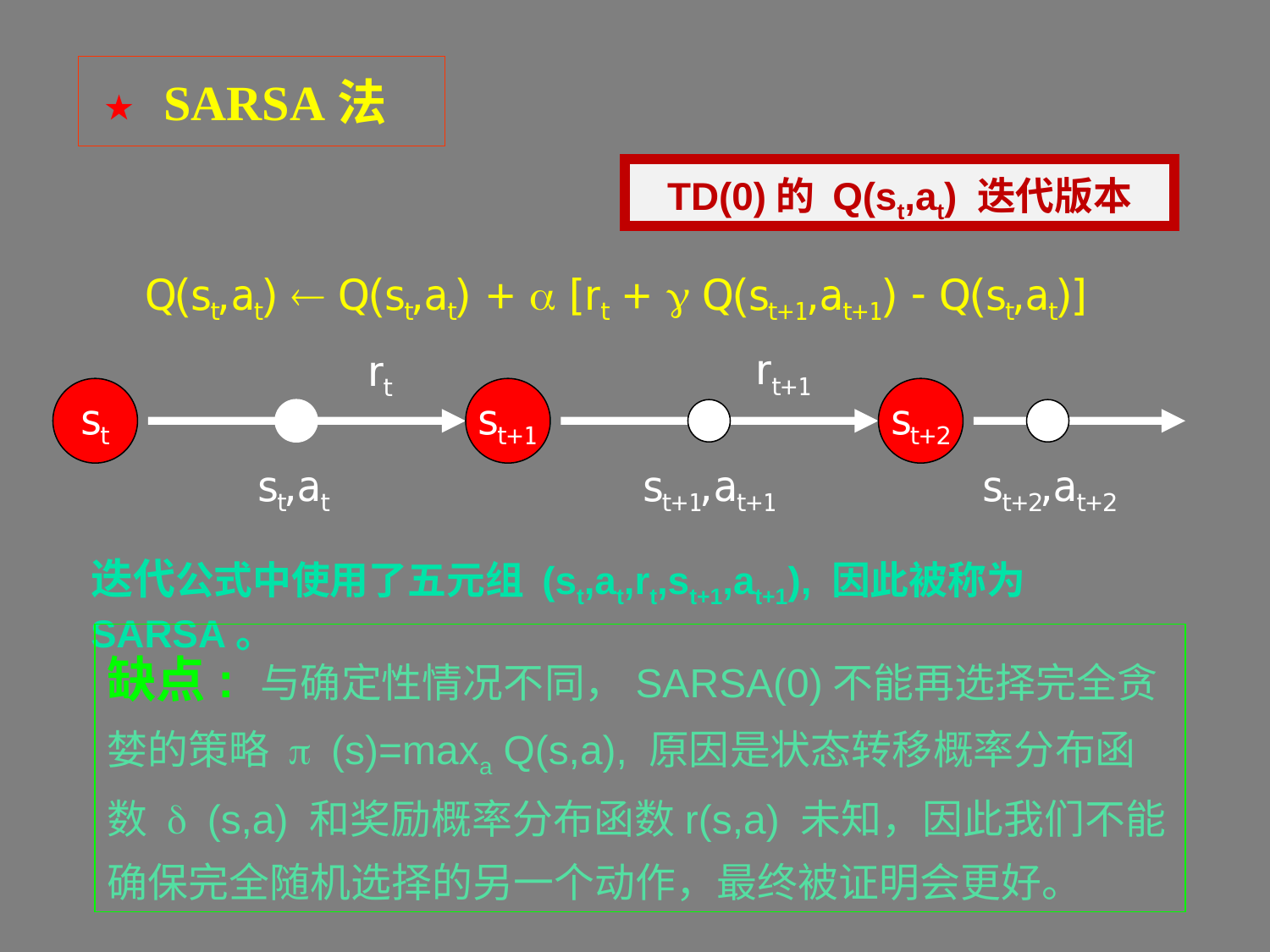

★ SARSA法
TD(0)的 Q(st,at) 迭代版本
    Q(st,at) ← Q(st,at) + α [rt + γ Q(st+1,at+1) - Q(st,at)]
rt+1
rt
st
st+1
st+2

st,at
st+1,at+1
st+2,at+2
迭代公式中使用了五元组 (st,at,rt,st+1,at+1), 因此被称为 SARSA。
缺点: 与确定性情况不同，SARSA(0)不能再选择完全贪婪的策略 π (s)=maxa Q(s,a), 原因是状态转移概率分布函数 δ (s,a) 和奖励概率分布函数r(s,a) 未知，因此我们不能确保完全随机选择的另一个动作，最终被证明会更好。